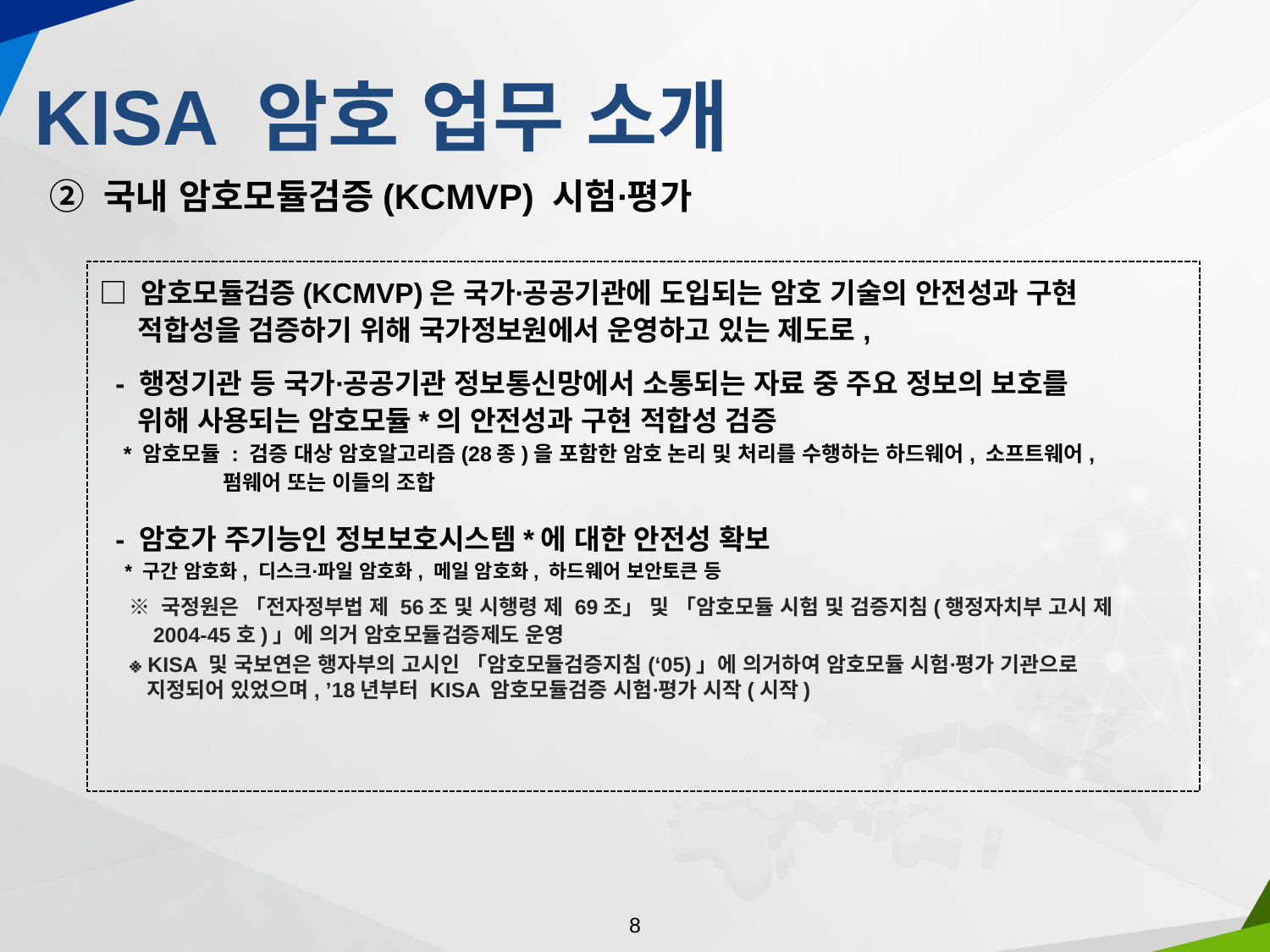

KISA 암호 업무 소개
② 국내 암호모듈검증(KCMVP) 시험∙평가

□ 암호모듈검증(KCMVP)은 국가∙공공기관에 도입되는 암호 기술의 안전성과 구현
    적합성을 검증하기 위해 국가정보원에서 운영하고 있는 제도로,

  - 행정기관 등 국가∙공공기관 정보통신망에서 소통되는 자료 중 주요 정보의 보호를
    위해 사용되는 암호모듈*의 안전성과 구현 적합성 검증
    * 암호모듈 : 검증 대상 암호알고리즘(28종)을 포함한 암호 논리 및 처리를 수행하는 하드웨어, 소프트웨어,
                    펌웨어 또는 이들의 조합

  - 암호가 주기능인 정보보호시스템*에 대한 안전성 확보
     * 구간 암호화, 디스크∙파일 암호화, 메일 암호화, 하드웨어 보안토큰 등

     ※ 국정원은 「전자정부법 제 56조 및 시행령 제 69조」 및 「암호모듈 시험 및 검증지침(행정자치부 고시 제
         2004-45호)」에 의거 암호모듈검증제도 운영
     ※ KISA 및 국보연은 행자부의 고시인 「암호모듈검증지침(‘05)」에 의거하여 암호모듈 시험∙평가 기관으로
        지정되어 있었으며, ’18년부터 KISA 암호모듈검증 시험∙평가 시작(시작)
8